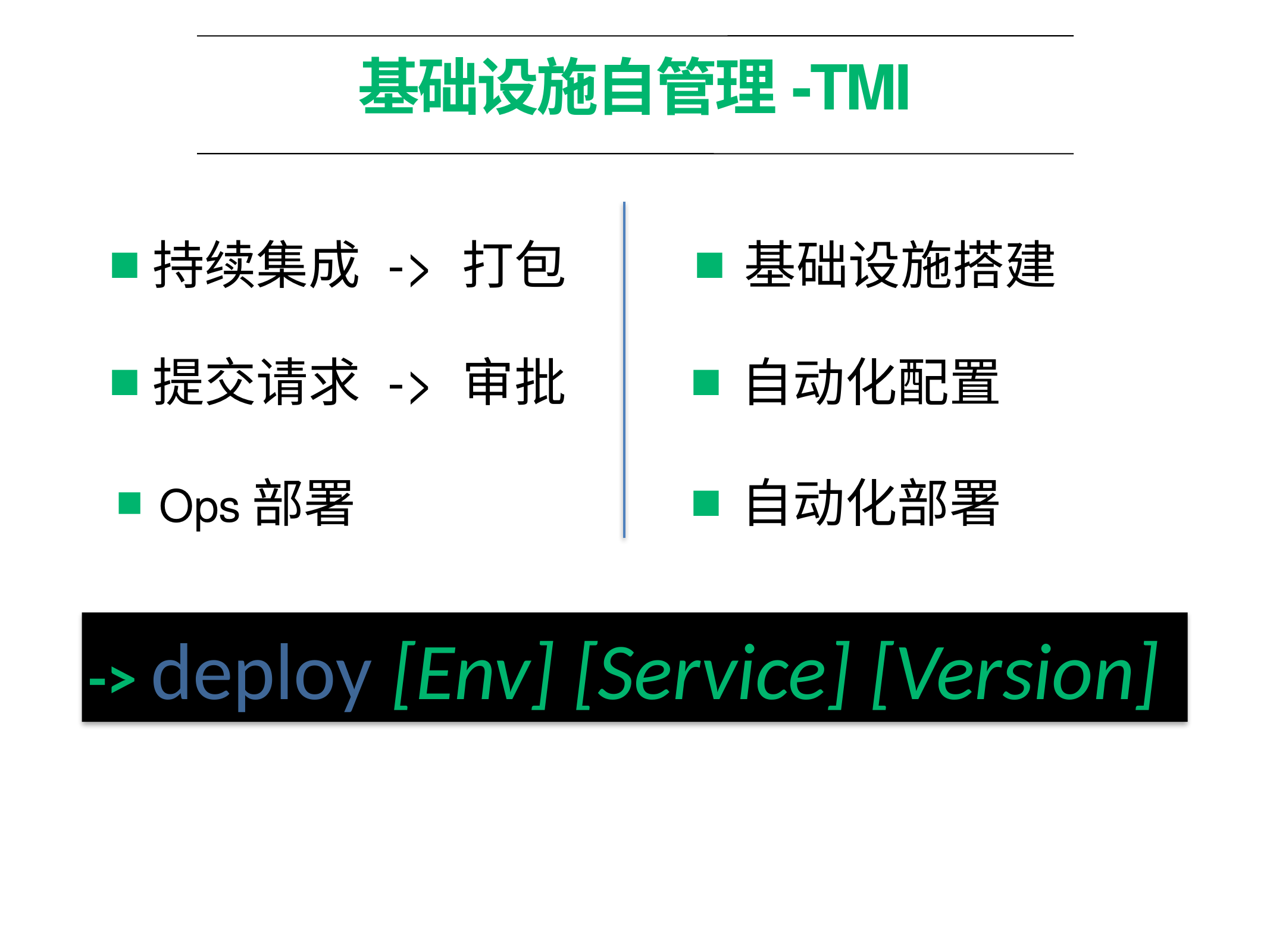

# 基础设施自管理-TMI

持续集成 -> 打包
提交请求 -> 审批
Ops部署
基础设施搭建
自动化配置
自动化部署
-> deploy [Env] [Service] [Version]
64